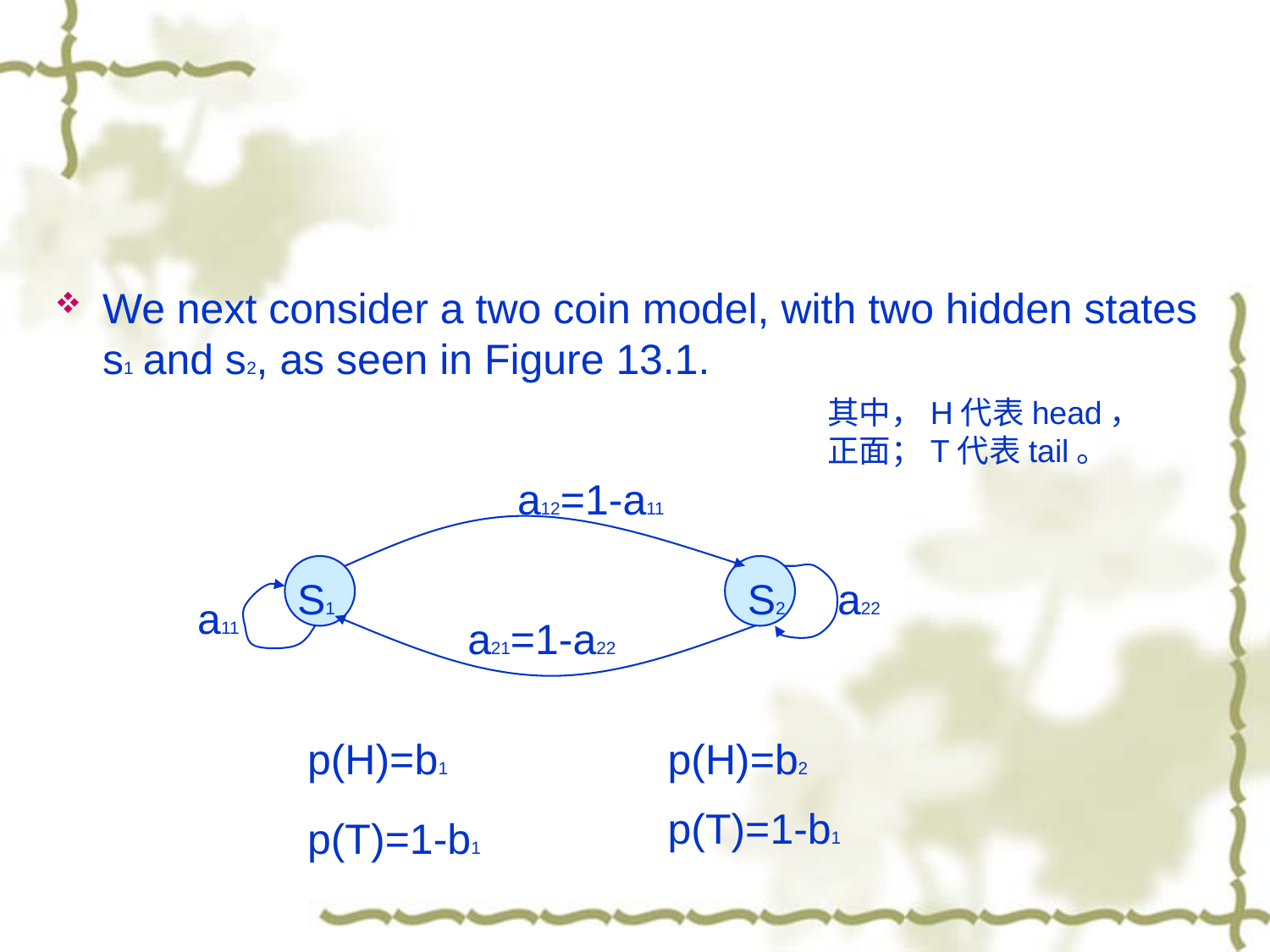

#
We next consider a two coin model, with two hidden states s1  and s2, as seen in Figure 13.1.
其中，H代表head，正面；T代表tail。
a12=1-a11

S1
S2
a22
a11
a21=1-a22
p(H)=b1
p(H)=b2
p(T)=1-b1
p(T)=1-b1